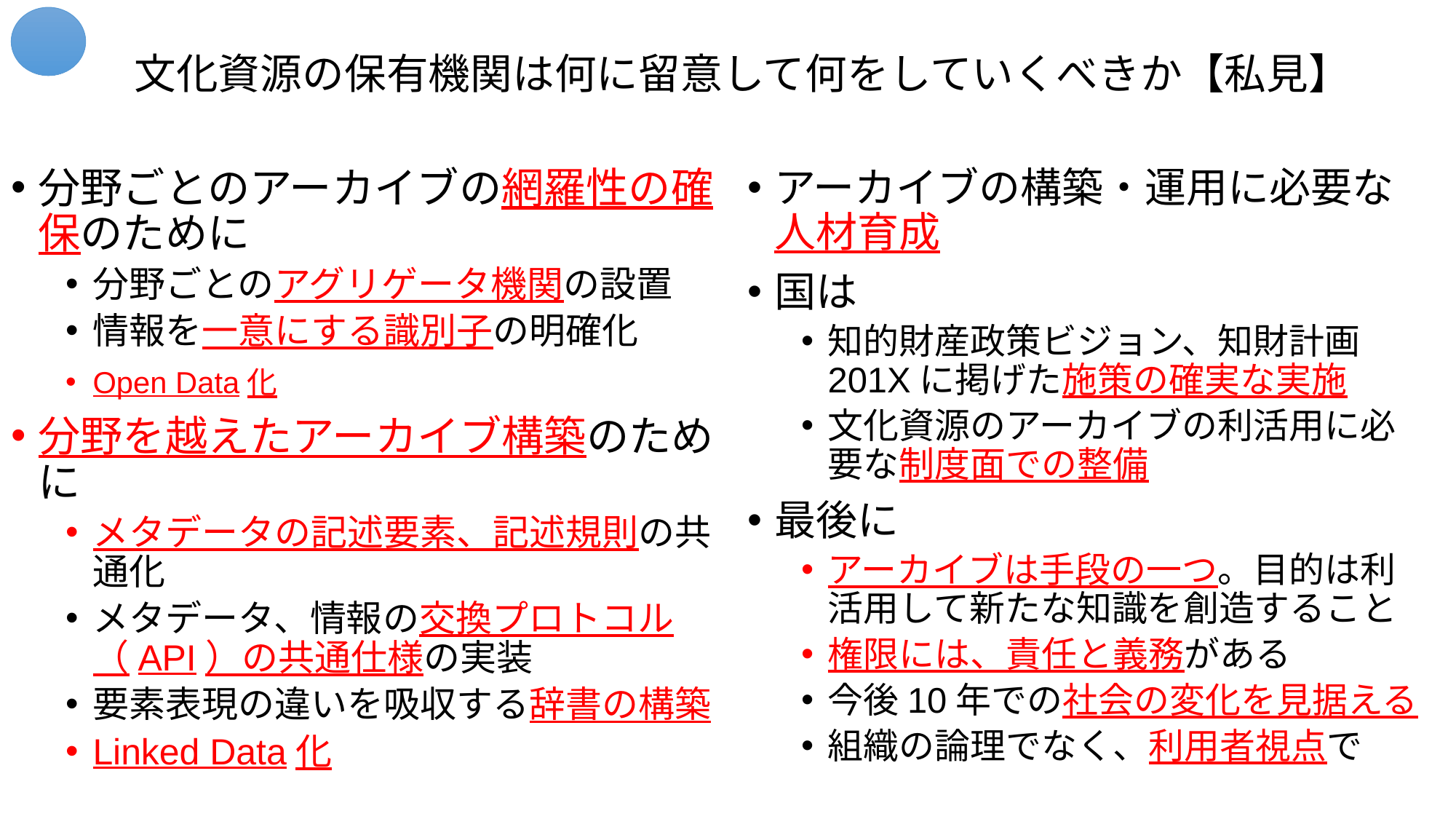

# 文化資源の保有機関は何に留意して何をしていくべきか【私見】
分野ごとのアーカイブの網羅性の確保のために
分野ごとのアグリゲータ機関の設置
情報を一意にする識別子の明確化
Open Data化
分野を越えたアーカイブ構築のために
メタデータの記述要素、記述規則の共通化
メタデータ、情報の交換プロトコル（API）の共通仕様の実装
要素表現の違いを吸収する辞書の構築
Linked Data化

アーカイブの構築・運用に必要な人材育成
国は
知的財産政策ビジョン、知財計画201Xに掲げた施策の確実な実施
文化資源のアーカイブの利活用に必要な制度面での整備
最後に
アーカイブは手段の一つ。目的は利活用して新たな知識を創造すること
権限には、責任と義務がある
今後10年での社会の変化を見据える
組織の論理でなく、利用者視点で